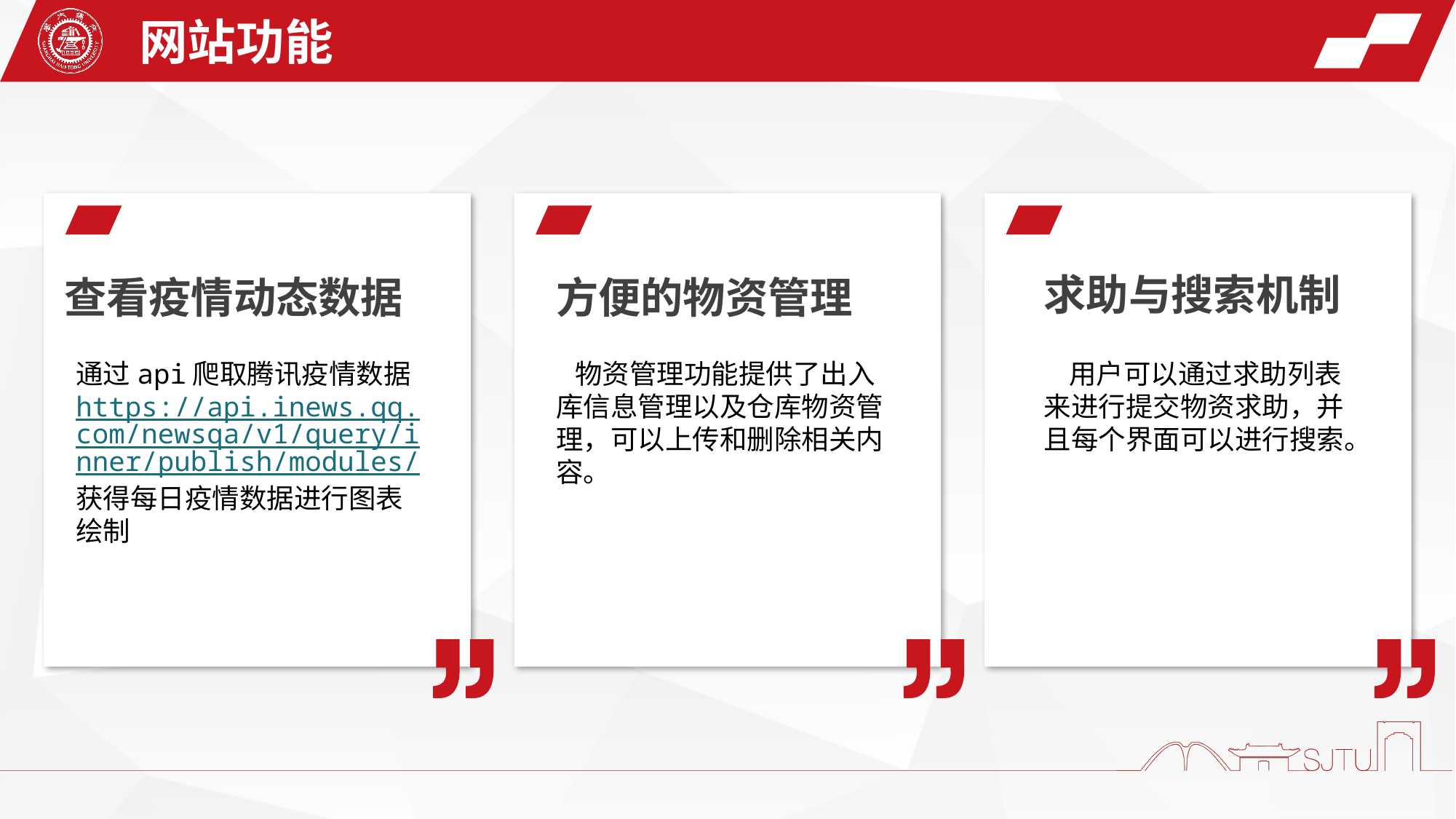

网站功能

求助与搜索机制
查看疫情动态数据
方便的物资管理
通过api爬取腾讯疫情数据https://api.inews.qq.com/newsqa/v1/query/inner/publish/modules/获得每日疫情数据进行图表绘制
  物资管理功能提供了出入库信息管理以及仓库物资管理，可以上传和删除相关内容。
   用户可以通过求助列表来进行提交物资求助，并且每个界面可以进行搜索。